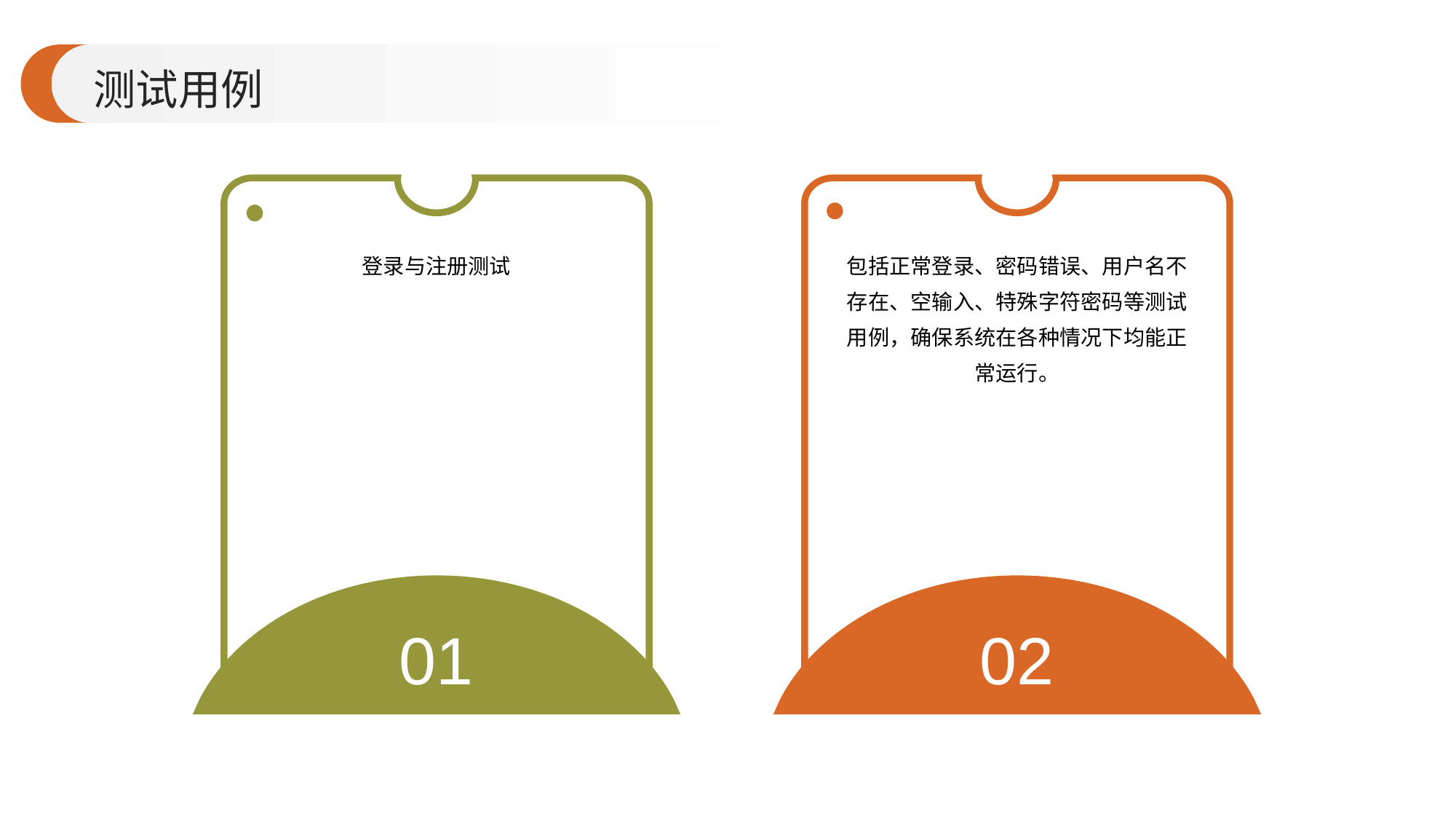

测试用例

登录与注册测试
包括正常登录、密码错误、用户名不存在、空输入、特殊字符密码等测试用例，确保系统在各种情况下均能正常运行。

01
02